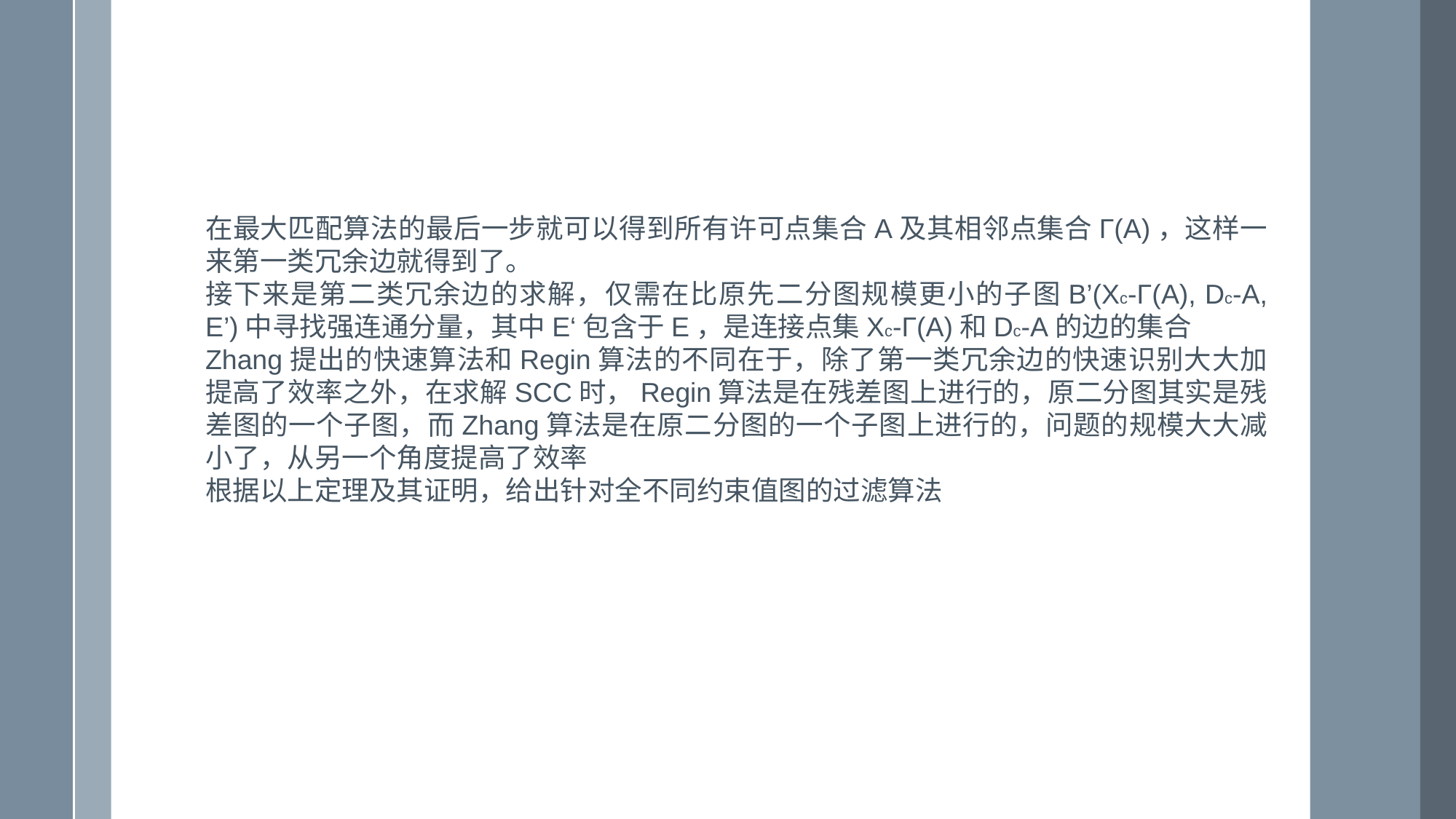

在最大匹配算法的最后一步就可以得到所有许可点集合A及其相邻点集合Γ(A)，这样一来第一类冗余边就得到了。
接下来是第二类冗余边的求解，仅需在比原先二分图规模更小的子图B’(Xc-Γ(A), Dc-A, E’)中寻找强连通分量，其中E‘包含于E，是连接点集Xc-Γ(A)和Dc-A的边的集合
Zhang提出的快速算法和Regin算法的不同在于，除了第一类冗余边的快速识别大大加提高了效率之外，在求解SCC时，Regin算法是在残差图上进行的，原二分图其实是残差图的一个子图，而Zhang算法是在原二分图的一个子图上进行的，问题的规模大大减小了，从另一个角度提高了效率
根据以上定理及其证明，给出针对全不同约束值图的过滤算法